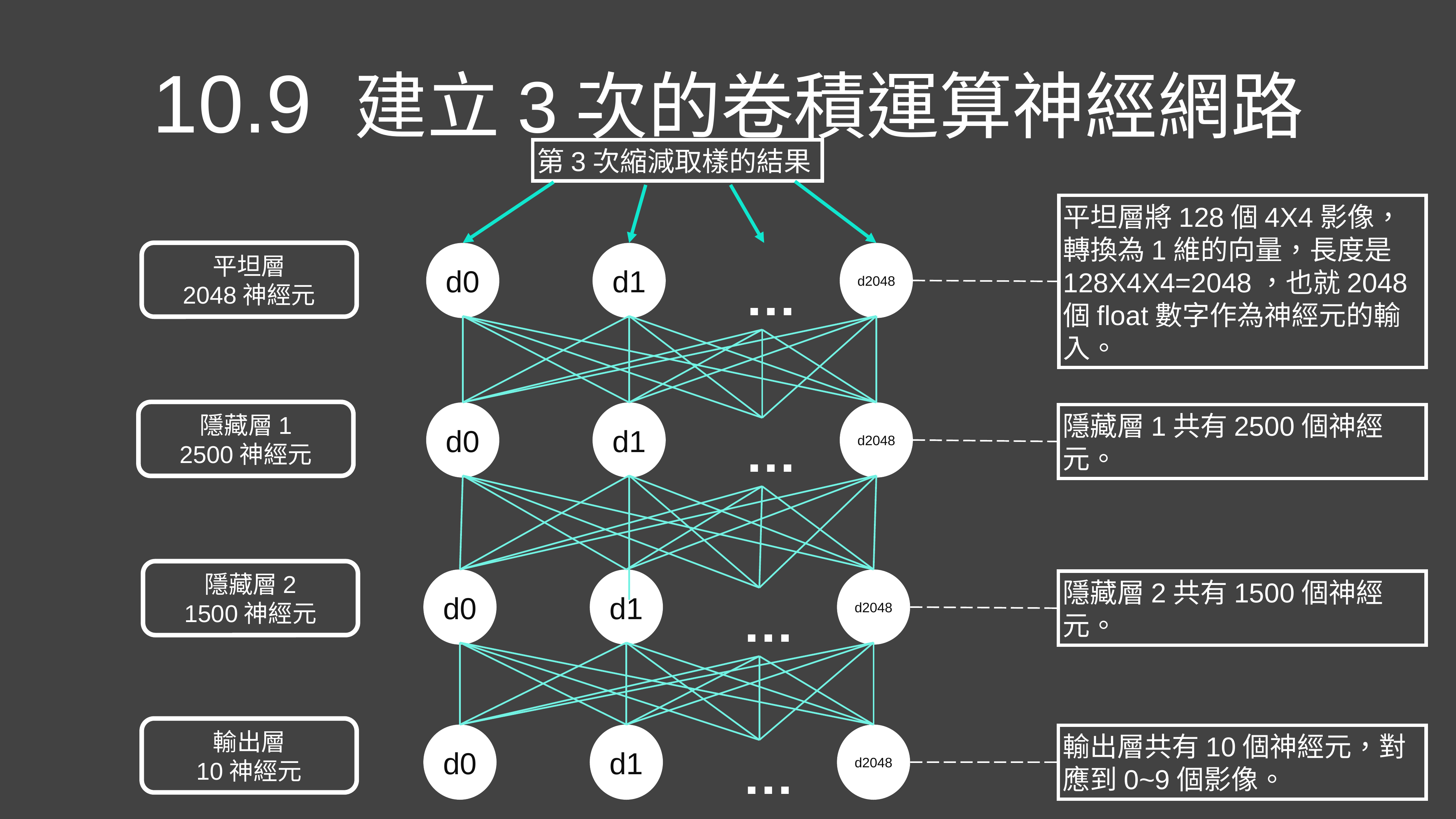

# 10.9 建立3次的卷積運算神經網路
第3次縮減取樣的結果
平坦層將128個4X4影像，轉換為1維的向量，長度是128X4X4=2048，也就2048個float數字作為神經元的輸入。
平坦層
2048神經元
d0
d1
d2048
…
隱藏層1
2500神經元
d0
d1
d2048
…
隱藏層1共有2500個神經元。
隱藏層2
1500神經元
d0
d1
d2048
…
隱藏層2共有1500個神經元。
輸出層
10神經元
d0
d1
d2048
輸出層共有10個神經元，對應到0~9個影像。
…